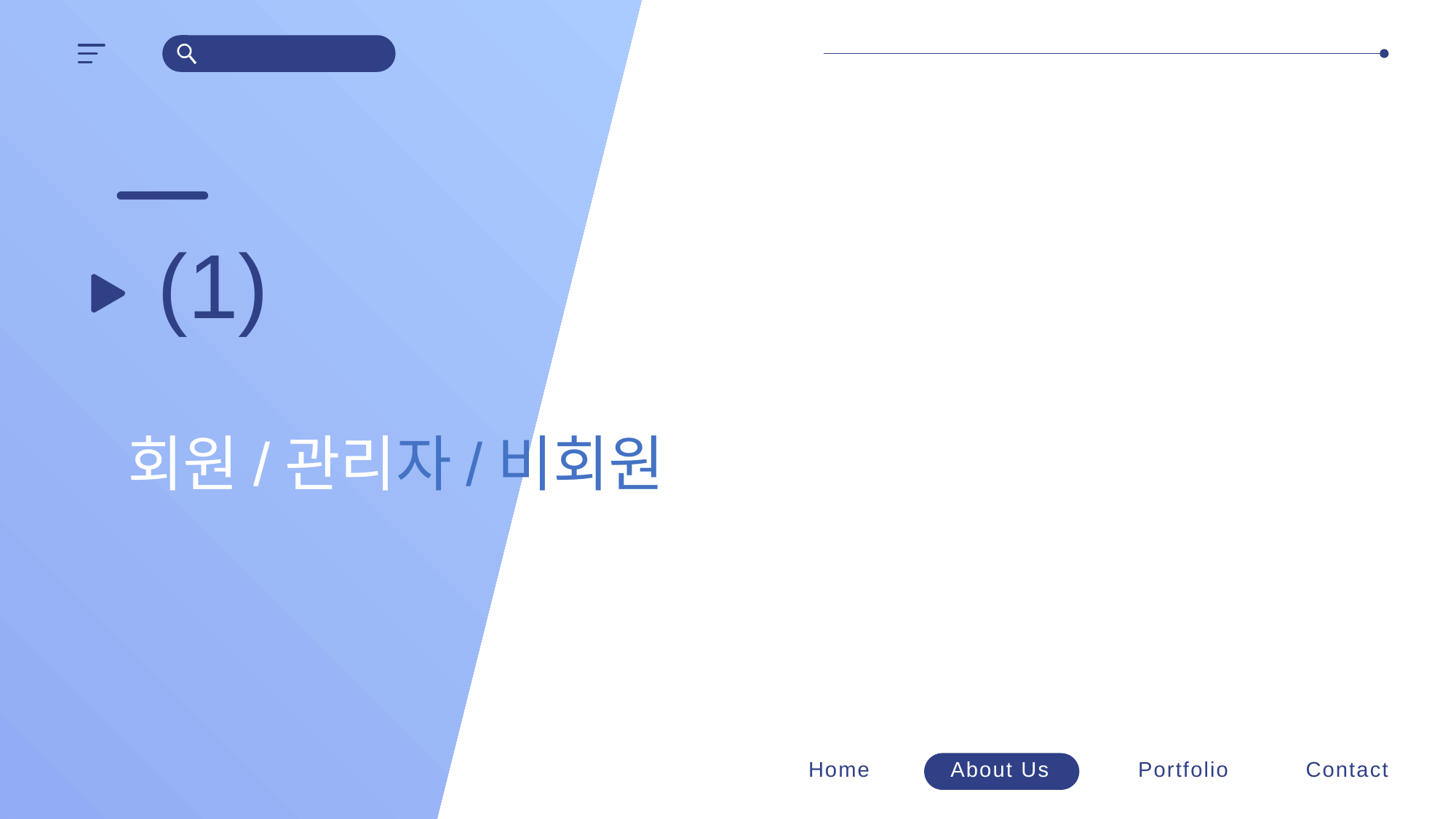

https://www.ypppt.com/

(1)

회원/관리자/비회원
Home
About Us

Portfolio
Contact